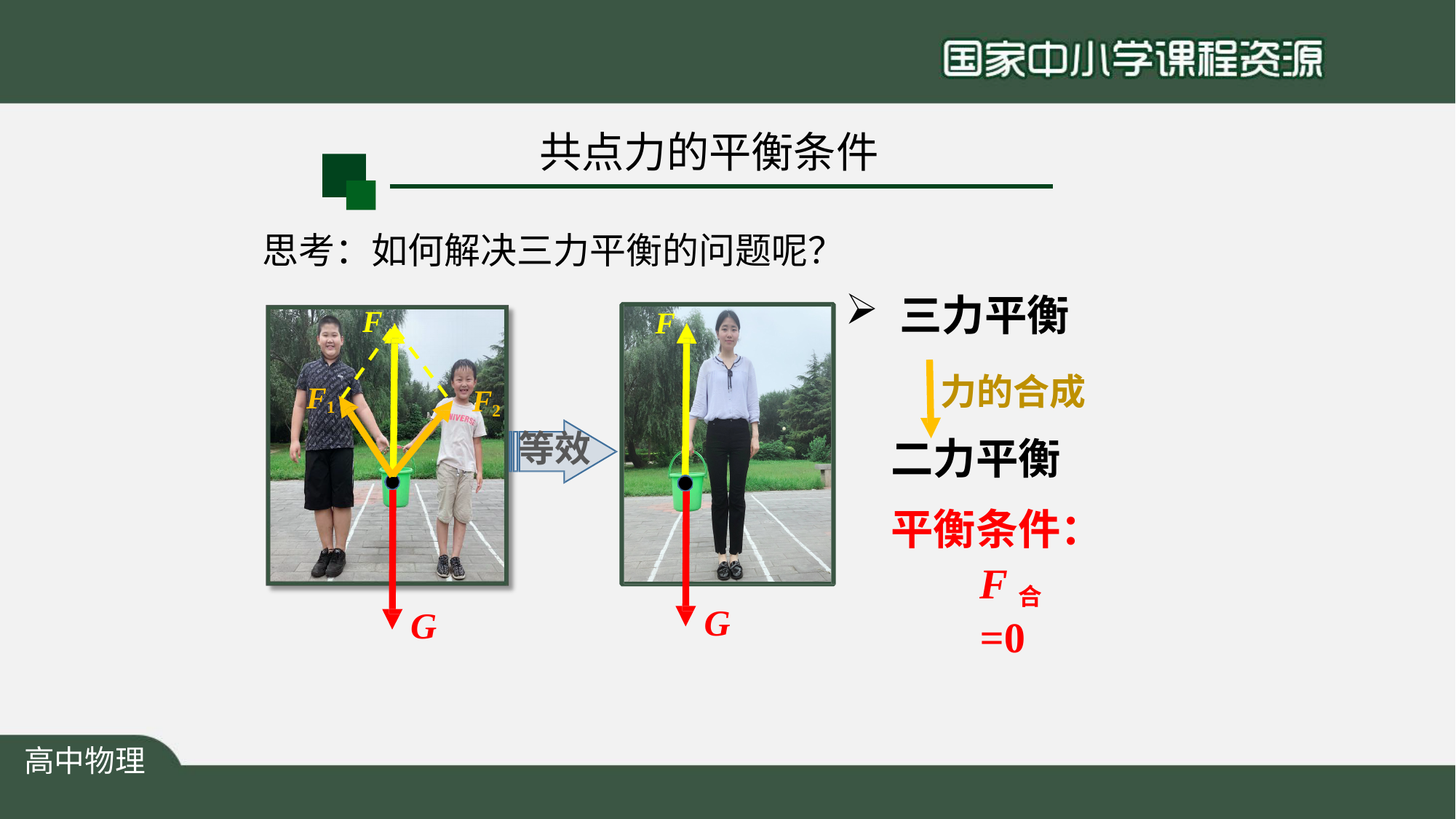

# 共点力的平衡条件

思考：如何解决三力平衡的问题呢？
三力平衡
力的合成 二力平衡 平衡条件：
F

F

F1

F1
F2

等效

F合=0
G
G
高中物理